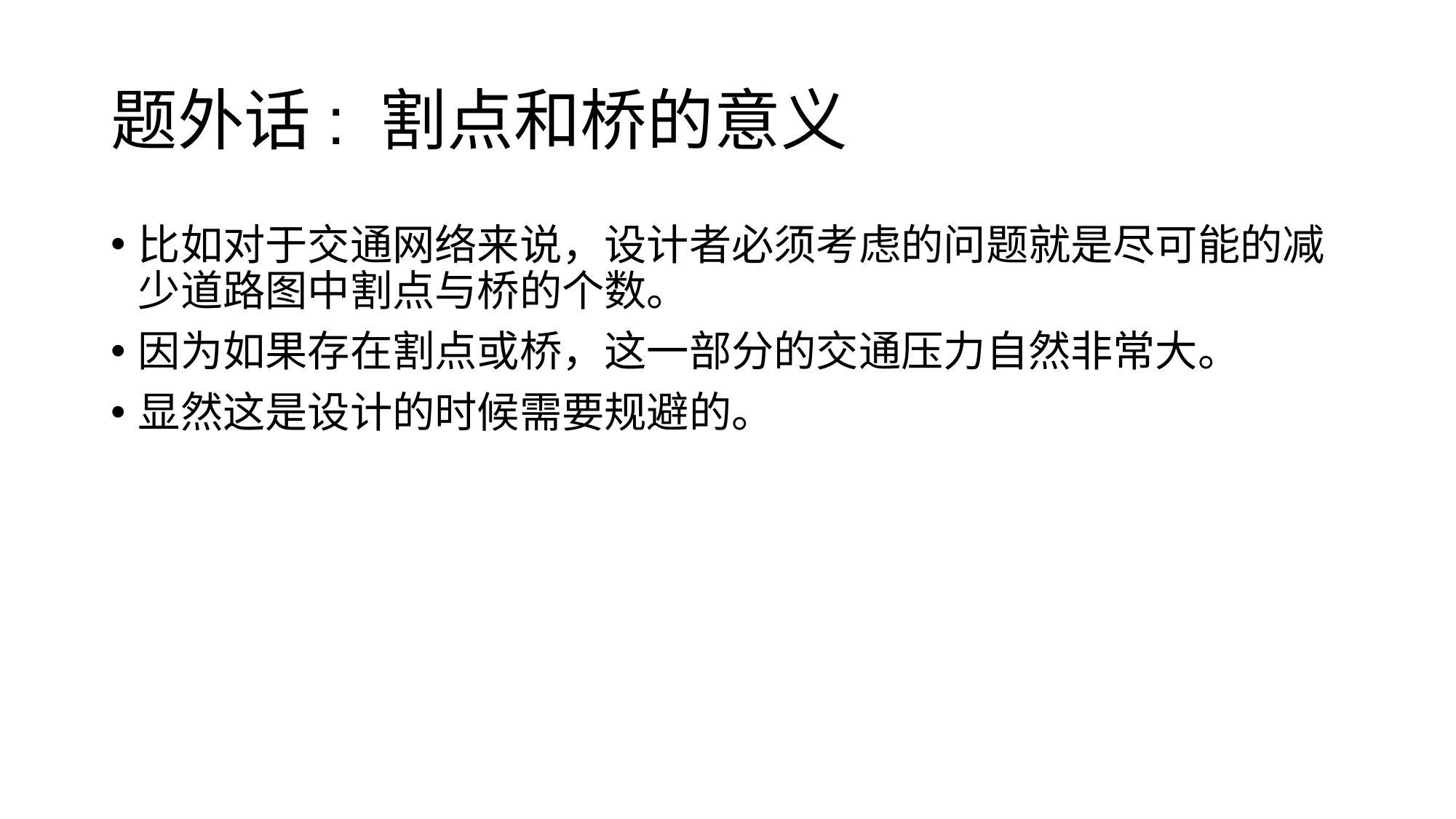

# 题外话: 割点和桥的意义
比如对于交通网络来说，设计者必须考虑的问题就是尽可能的减少道路图中割点与桥的个数。
因为如果存在割点或桥，这一部分的交通压力自然非常大。
显然这是设计的时候需要规避的。